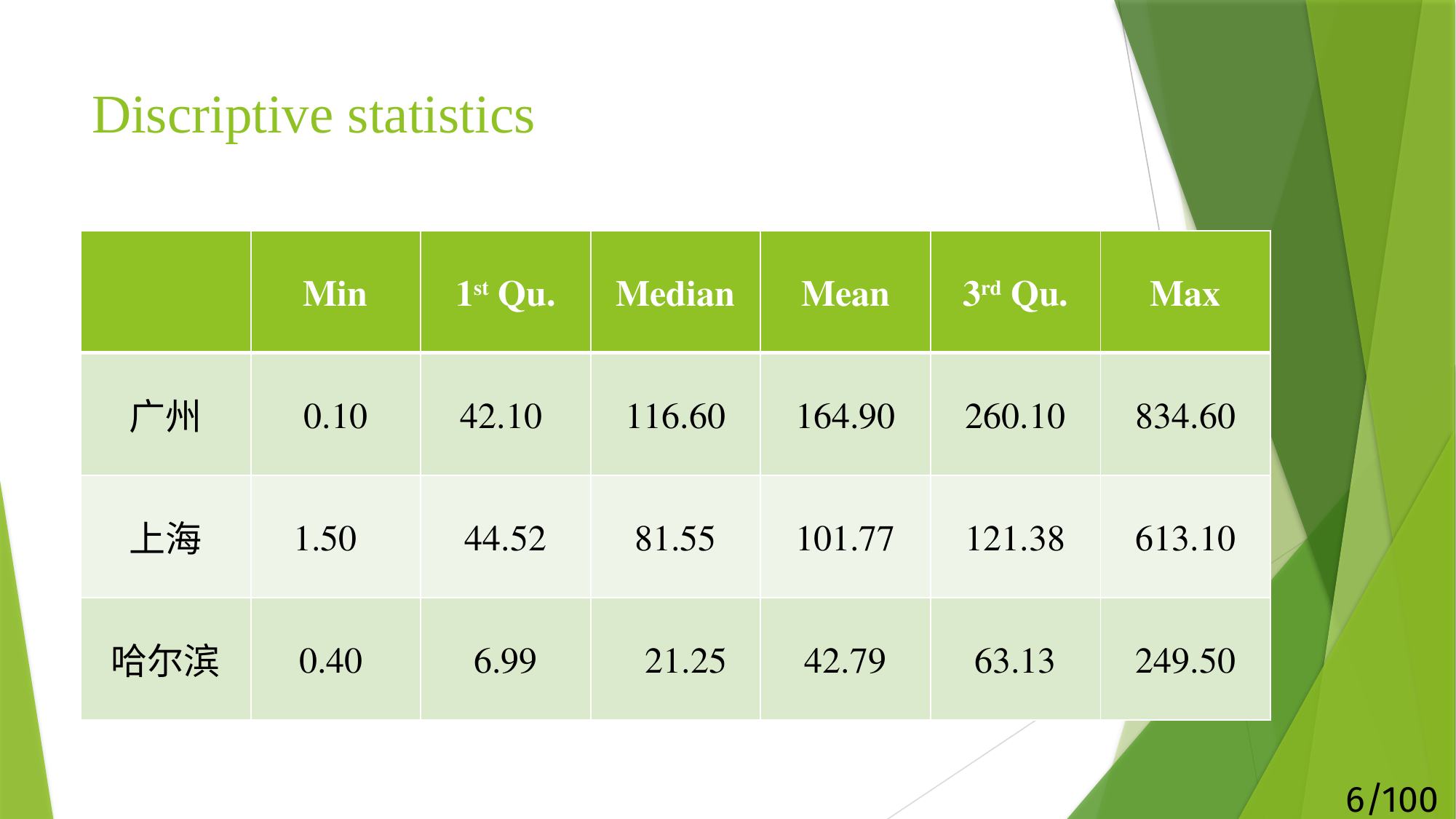

# Discriptive statistics
|  | Min | 1st Qu. | Median | Mean | 3rd Qu. | Max |
| --- | --- | --- | --- | --- | --- | --- |
| 广州 | 0.10 | 42.10 | 116.60 | 164.90 | 260.10 | 834.60 |
| 上海 | 1.50 | 44.52 | 81.55 | 101.77 | 121.38 | 613.10 |
| 哈尔滨 | 0.40 | 6.99 | 21.25 | 42.79 | 63.13 | 249.50 |
6/100